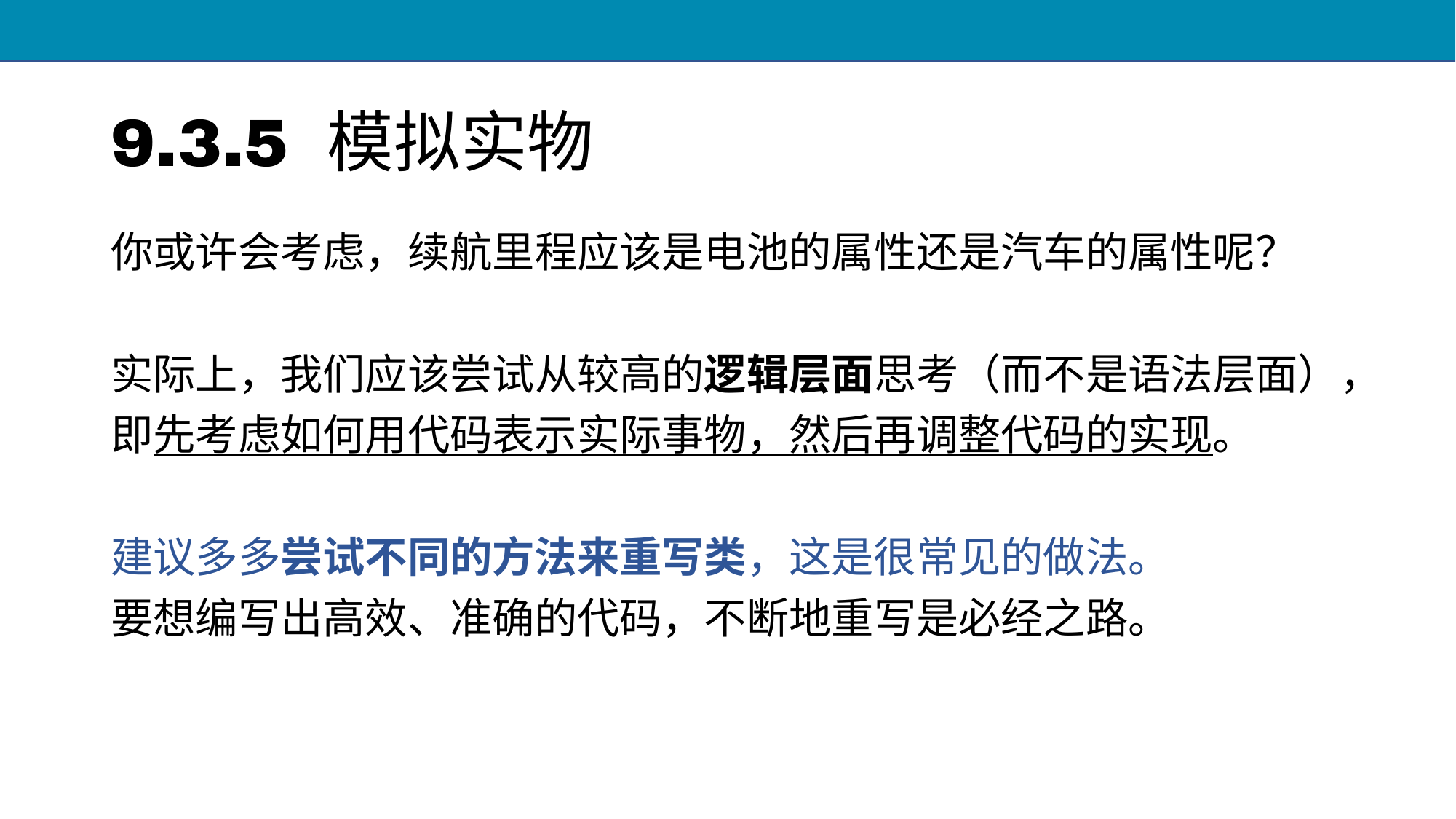

# 9.3.5 模拟实物
你或许会考虑，续航里程应该是电池的属性还是汽车的属性呢？

实际上，我们应该尝试从较高的逻辑层面思考（而不是语法层面），
即先考虑如何用代码表示实际事物，然后再调整代码的实现。

建议多多尝试不同的方法来重写类，这是很常见的做法。
要想编写出高效、准确的代码，不断地重写是必经之路。